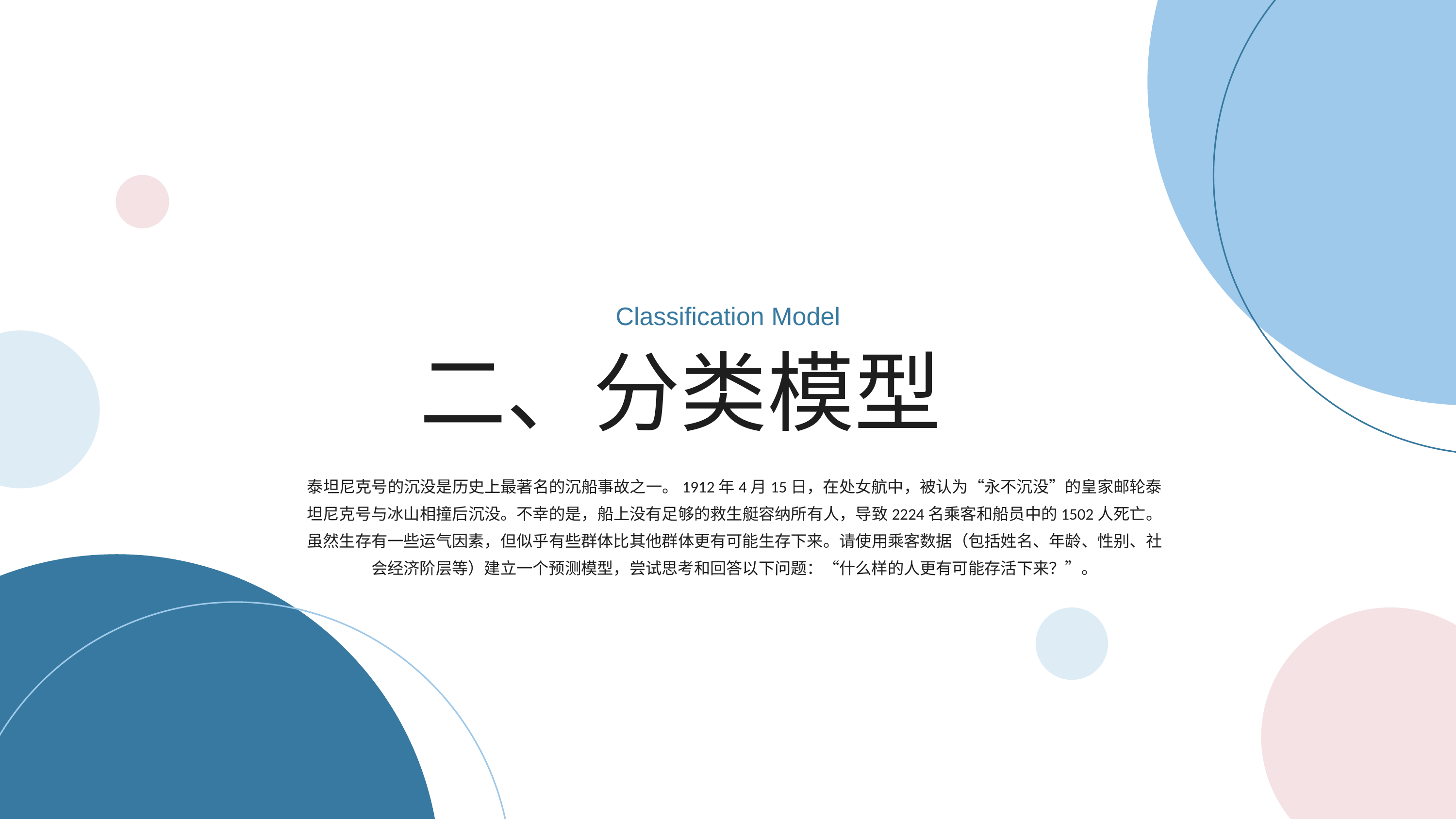

Classification Model
二、分类模型

泰坦尼克号的沉没是历史上最著名的沉船事故之⼀。1912年4⽉15⽇，在处⼥航中，被认为“永不沉没”的皇家邮轮泰坦尼克号与冰⼭相撞后沉没。不幸的是，船上没有⾜够的救⽣艇容纳所有⼈，导致2224名乘客和船员中的1502⼈死亡。虽然⽣存有⼀些运⽓因素，但似乎有些群体⽐其他群体更有可能⽣存下来。请使⽤乘客数据（包括姓名、年龄、性别、社会经济阶层等）建⽴⼀个预测模型，尝试思考和回答以下问题：“什么样的⼈更有可能存活下来？”。